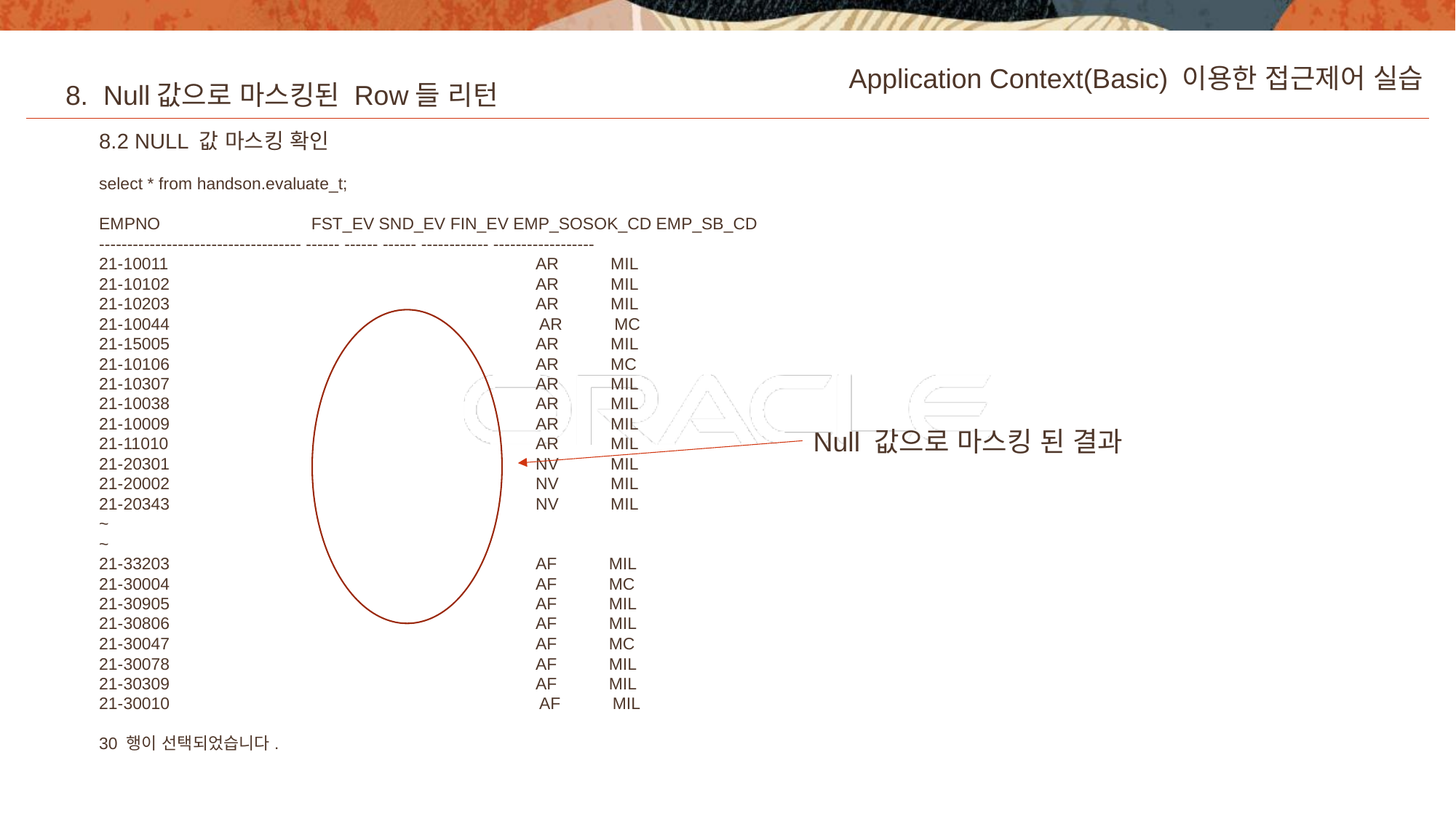

Application Context(Basic) 이용한 접근제어 실습
8.  Null값으로 마스킹된 Row들 리턴
8.2 NULL 값 마스킹 확인

select * from handson.evaluate_t;

EMPNO                                FST_EV SND_EV FIN_EV EMP_SOSOK_CD EMP_SB_CD
------------------------------------ ------ ------ ------ ------------ ------------------
21-10011                            			AR           MIL
21-10102                                                 	 	AR           MIL
21-10203                                               		AR           MIL
21-10044                                                 		 AR           MC
21-15005                                                  		AR           MIL
21-10106                                                  		AR           MC
21-10307                                                  		AR           MIL
21-10038                                                  		AR           MIL
21-10009                                               		AR           MIL
21-11010                                                  		AR           MIL
21-20301                                                		NV           MIL
21-20002                                               		NV           MIL
21-20343                                               		NV           MIL
~
~
21-33203                                                 		AF           MIL
21-30004                                                		AF           MC
21-30905                                                 		AF           MIL
21-30806                                                 		AF           MIL
21-30047                                                 		AF           MC
21-30078                                                 		AF           MIL
21-30309                                                 		AF           MIL
21-30010                                                		 AF           MIL

30 행이 선택되었습니다.

Null 값으로 마스킹 된 결과
36
Copyright © 2020, Oracle and/or its affiliates. All rights reserved.